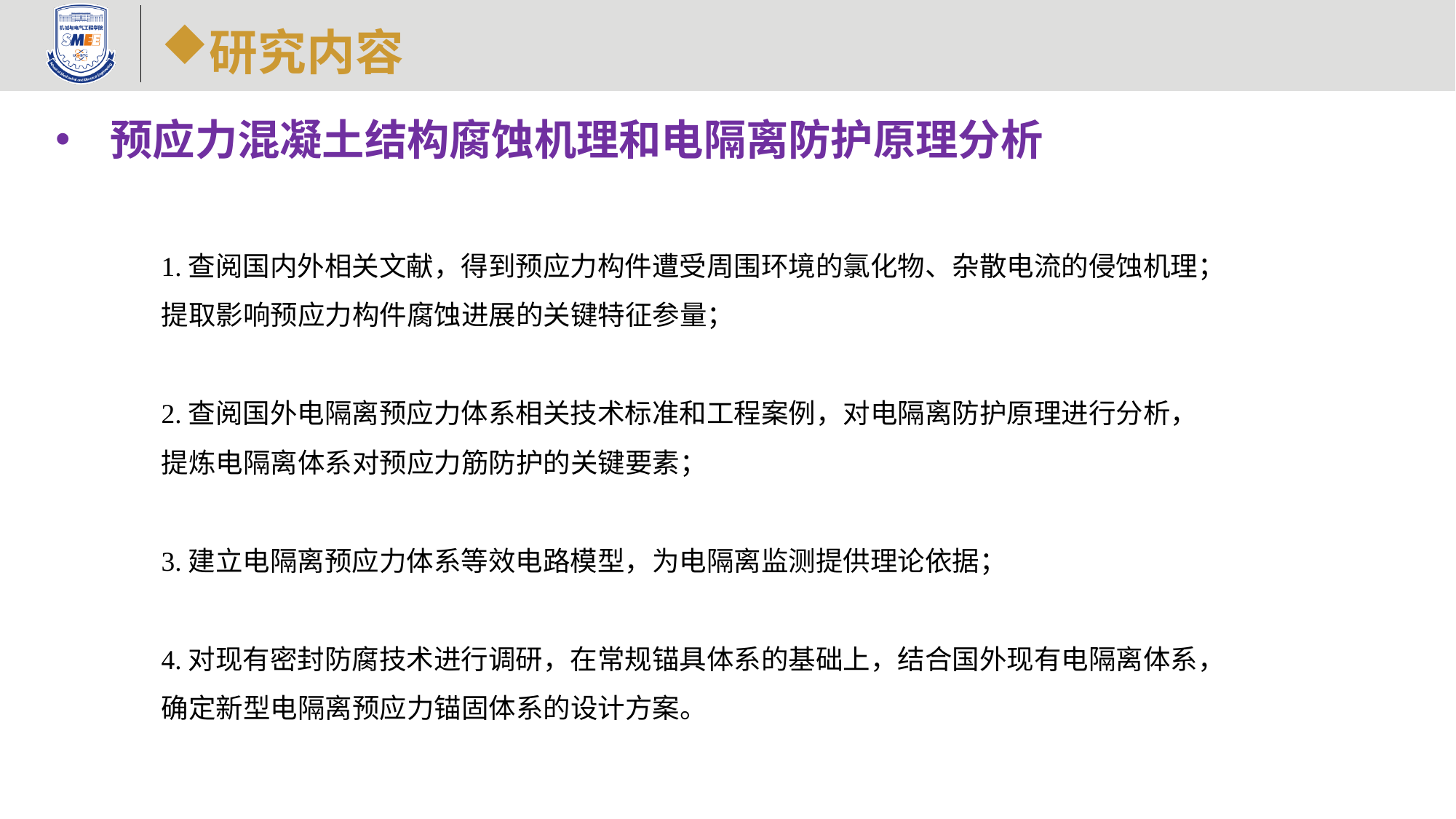

研究内容
预应力混凝土结构腐蚀机理和电隔离防护原理分析
1.查阅国内外相关文献，得到预应力构件遭受周围环境的氯化物、杂散电流的侵蚀机理；提取影响预应力构件腐蚀进展的关键特征参量；

2.查阅国外电隔离预应力体系相关技术标准和工程案例，对电隔离防护原理进行分析，提炼电隔离体系对预应力筋防护的关键要素；

3.建立电隔离预应力体系等效电路模型，为电隔离监测提供理论依据；

4.对现有密封防腐技术进行调研，在常规锚具体系的基础上，结合国外现有电隔离体系，确定新型电隔离预应力锚固体系的设计方案。